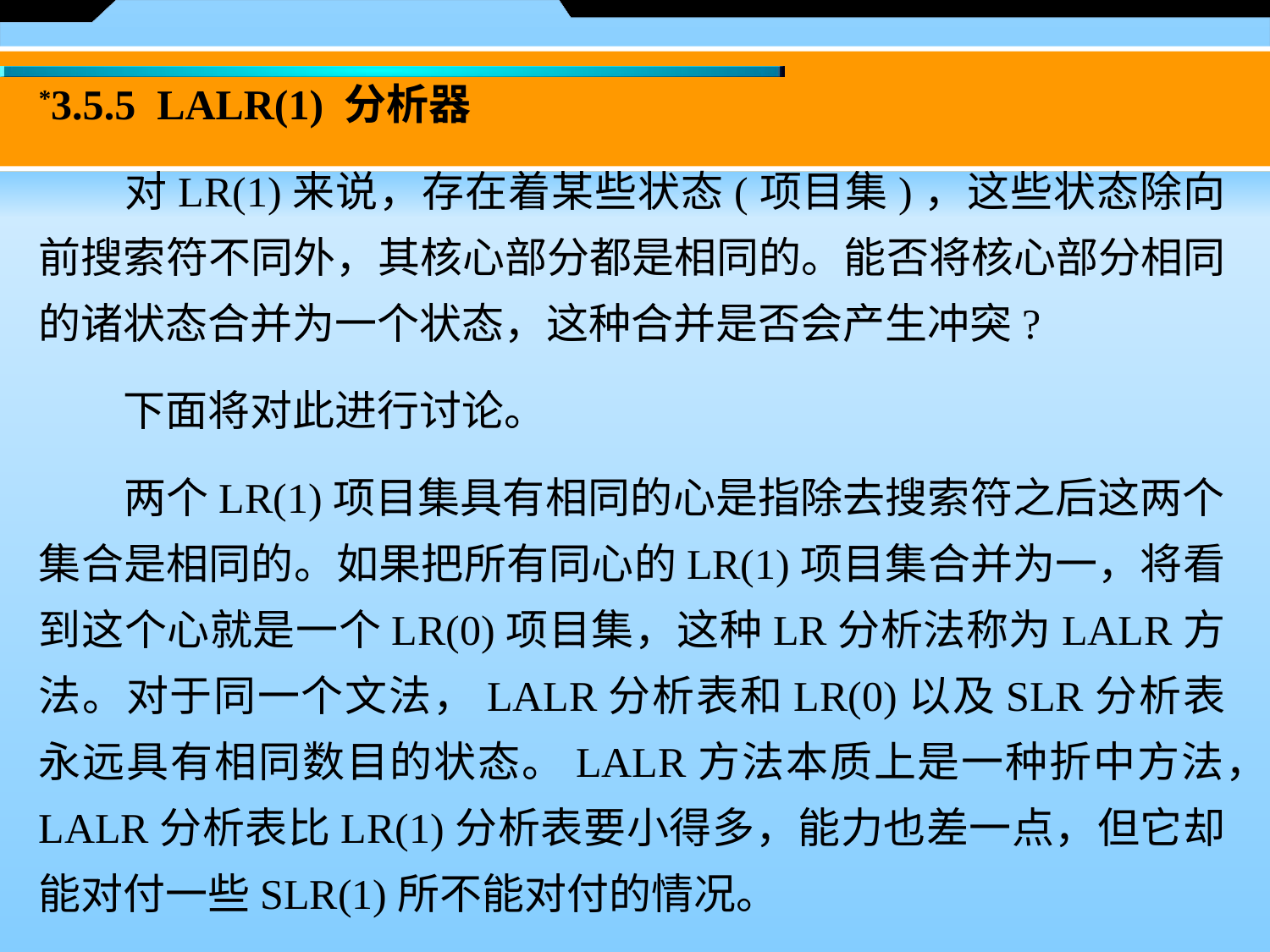

*3.5.5  LALR(1) 分析器
　　对LR(1)来说，存在着某些状态(项目集)，这些状态除向前搜索符不同外，其核心部分都是相同的。能否将核心部分相同的诸状态合并为一个状态，这种合并是否会产生冲突?
　　下面将对此进行讨论。
　　两个LR(1)项目集具有相同的心是指除去搜索符之后这两个集合是相同的。如果把所有同心的LR(1)项目集合并为一，将看到这个心就是一个LR(0)项目集，这种LR分析法称为LALR方法。对于同一个文法，LALR分析表和LR(0)以及SLR分析表永远具有相同数目的状态。LALR方法本质上是一种折中方法，LALR分析表比LR(1)分析表要小得多，能力也差一点，但它却能对付一些SLR(1)所不能对付的情况。